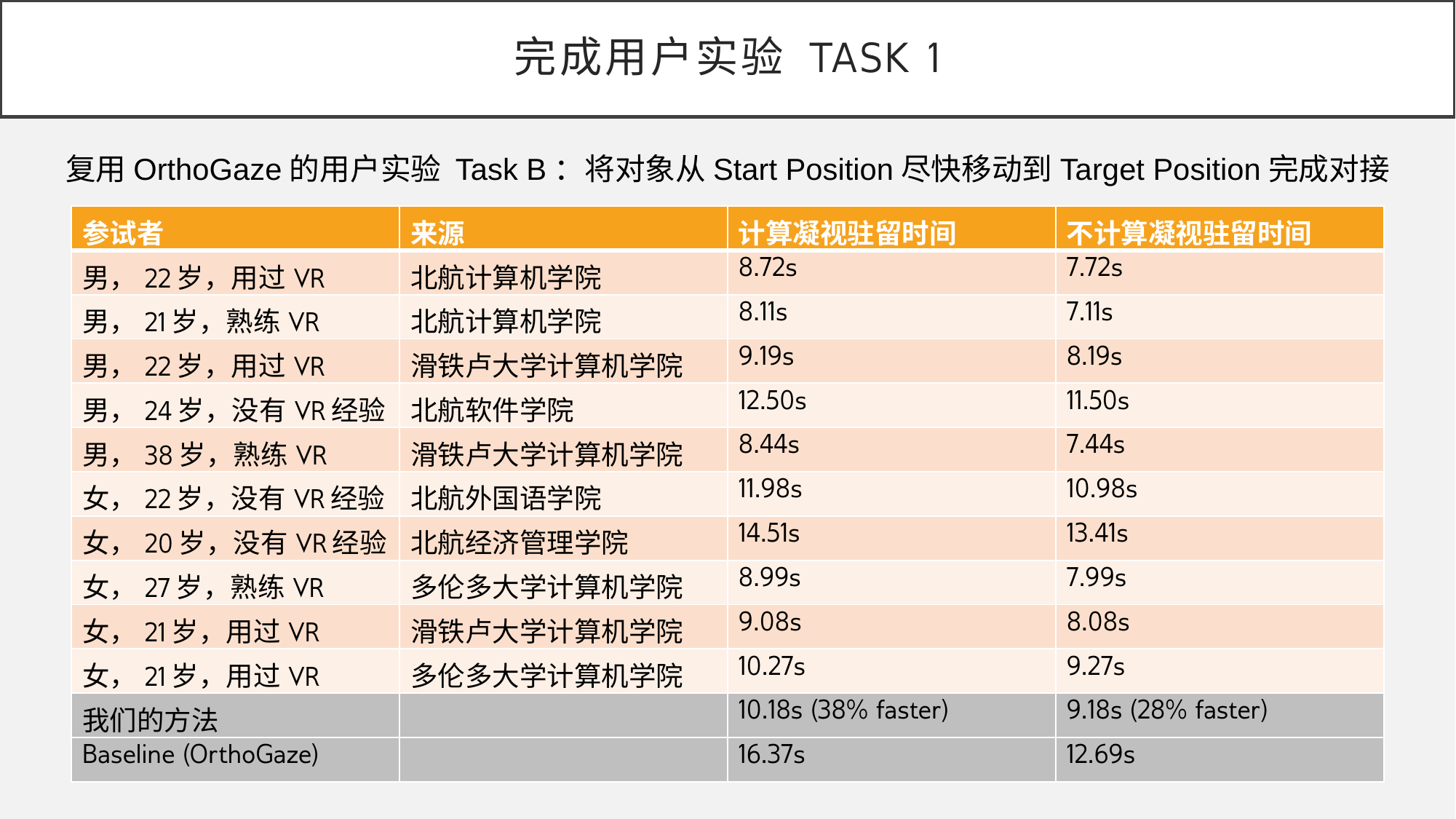

# 完成用户实验 TASK 1
复用OrthoGaze的用户实验 Task B：将对象从Start Position尽快移动到Target Position完成对接
| 参试者 | 来源 | 计算凝视驻留时间 | 不计算凝视驻留时间 |
| --- | --- | --- | --- |
| 男，22岁，用过VR | 北航计算机学院 | 8.72s | 7.72s |
| 男，21岁，熟练VR | 北航计算机学院 | 8.11s | 7.11s |
| 男，22岁，用过VR | 滑铁卢大学计算机学院 | 9.19s | 8.19s |
| 男，24岁，没有VR经验 | 北航软件学院 | 12.50s | 11.50s |
| 男，38岁，熟练VR | 滑铁卢大学计算机学院 | 8.44s | 7.44s |
| 女，22岁，没有VR经验 | 北航外国语学院 | 11.98s | 10.98s |
| 女，20岁，没有VR经验 | 北航经济管理学院 | 14.51s | 13.41s |
| 女，27岁，熟练VR | 多伦多大学计算机学院 | 8.99s | 7.99s |
| 女，21岁，用过VR | 滑铁卢大学计算机学院 | 9.08s | 8.08s |
| 女，21岁，用过VR | 多伦多大学计算机学院 | 10.27s | 9.27s |
| 我们的方法 |  | 10.18s (38% faster) | 9.18s (28% faster) |
| Baseline (OrthoGaze) |  | 16.37s | 12.69s |